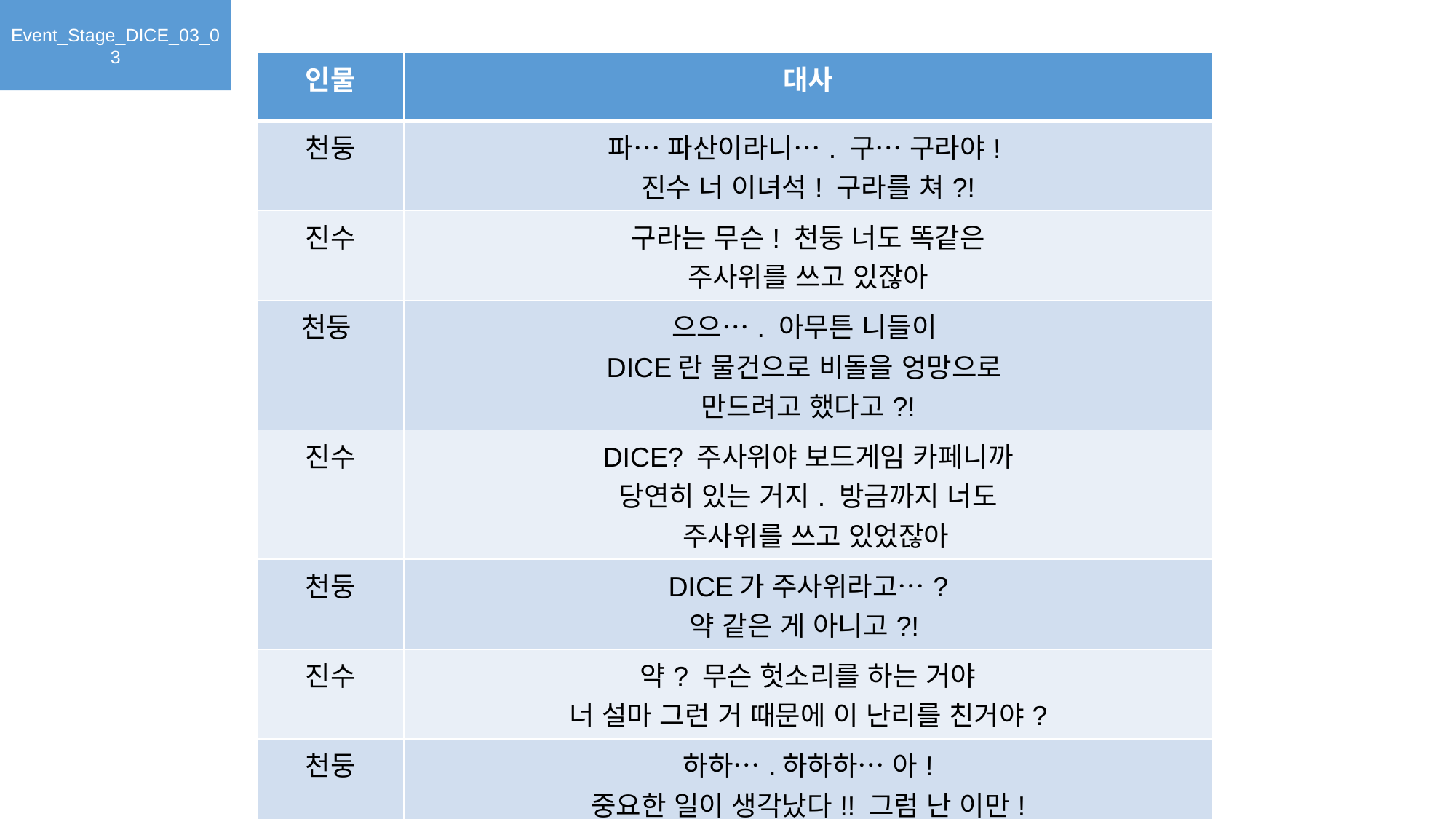

Event_Stage_DICE_03_03
| 인물 | 대사 |
| --- | --- |
| 천둥 | 파… 파산이라니…. 구… 구라야! 진수 너 이녀석! 구라를 쳐?! |
| 진수 | 구라는 무슨! 천둥 너도 똑같은 주사위를 쓰고 있잖아 |
| 천둥 | 으으…. 아무튼 니들이 DICE란 물건으로 비돌을 엉망으로 만드려고 했다고?! |
| 진수 | DICE? 주사위야 보드게임 카페니까 당연히 있는 거지. 방금까지 너도 주사위를 쓰고 있었잖아 |
| 천둥 | DICE가 주사위라고…? 약 같은 게 아니고?! |
| 진수 | 약? 무슨 헛소리를 하는 거야 너 설마 그런 거 때문에 이 난리를 친거야? |
| 천둥 | 하하….하하하… 아! 중요한 일이 생각났다!! 그럼 난 이만! |
| 진수 | 야 임마! 너 거기 안 서?!! |